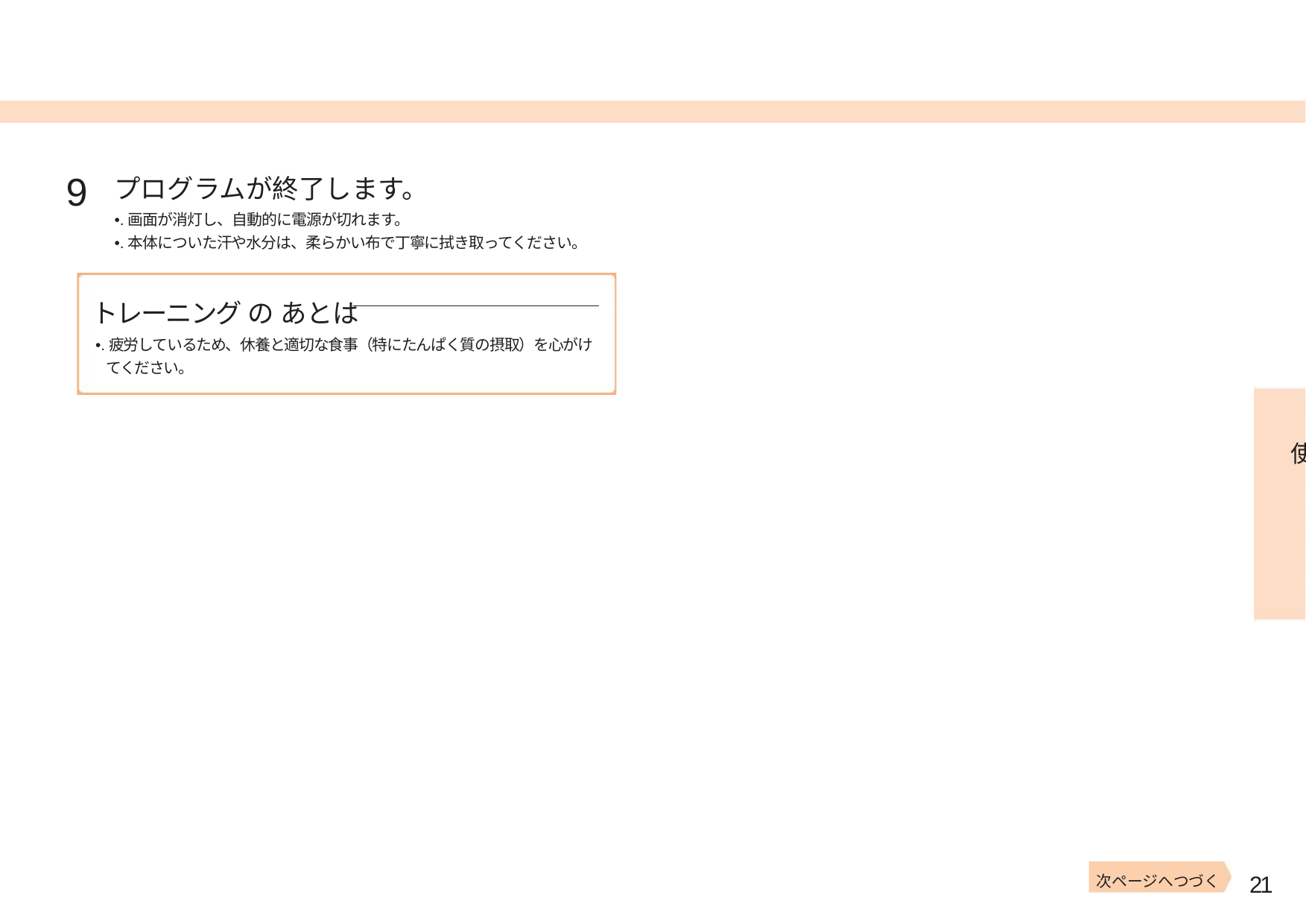

9
プログラムが終了します。
•.画面が消灯し、自動的に電源が切れます。
•.本体についた汗や水分は、柔らかい布で丁寧に拭き取ってください。

トレーニング の あとは
•.疲労しているため、休養と適切な食事（特にたんぱく質の摂取）を心がけ
てください。

使
21

次ページへつづく